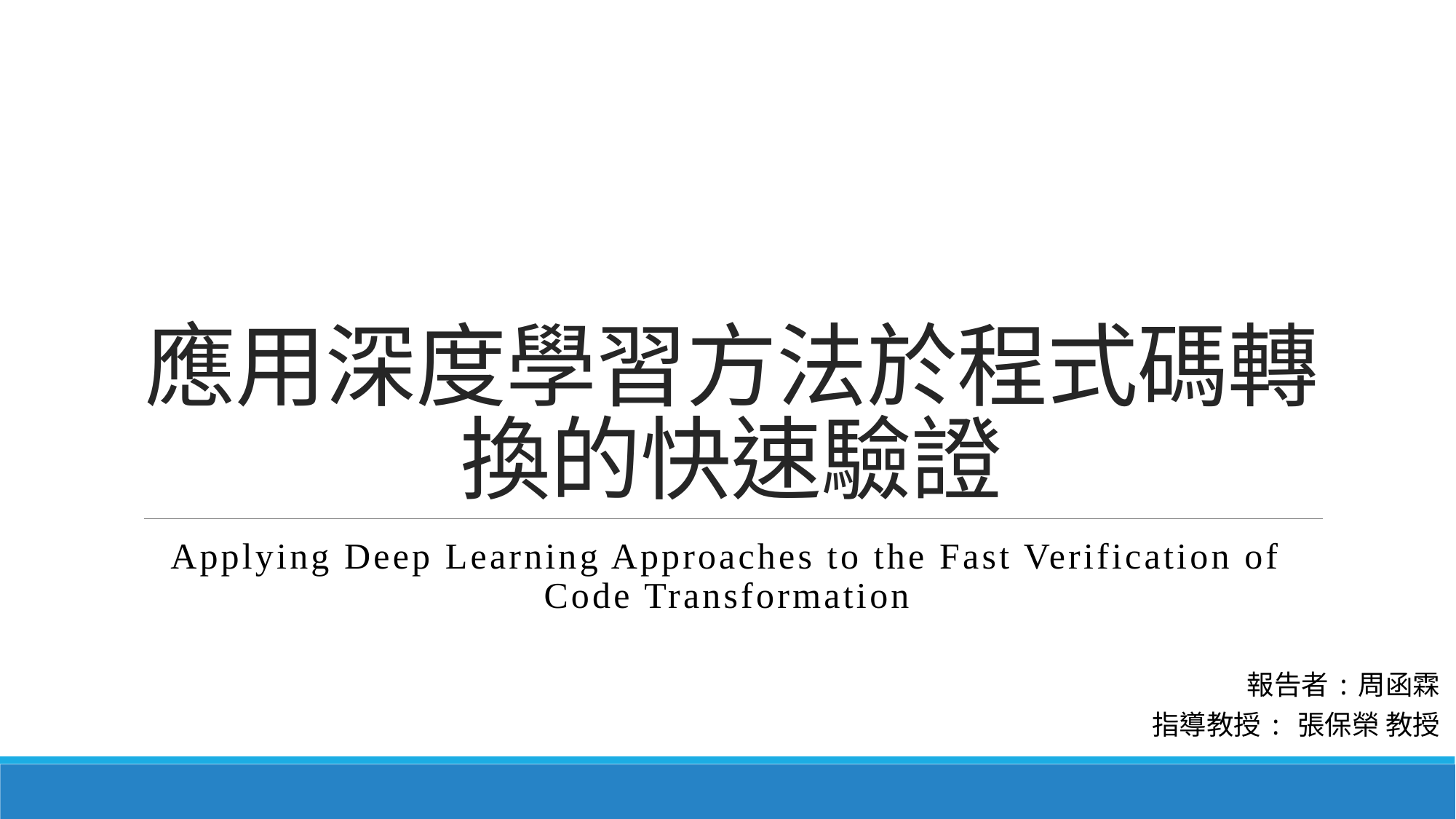

# 應用深度學習方法於程式碼轉換的快速驗證
Applying Deep Learning Approaches to the Fast Verification of Code Transformation
報告者:周函霖
指導教授: 張保榮 教授